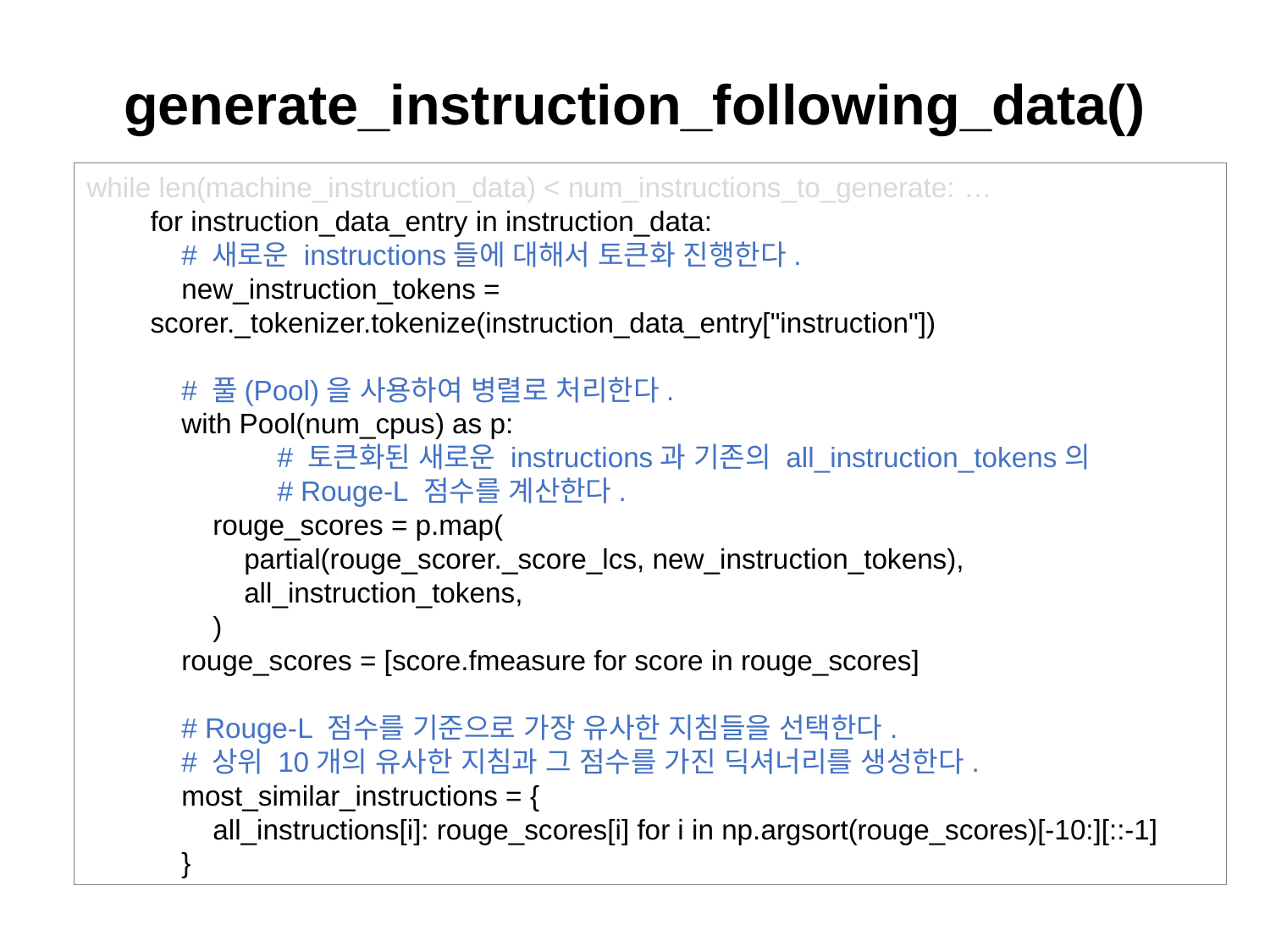

# generate_instruction_following_data()
while len(machine_instruction_data) < num_instructions_to_generate: …
for instruction_data_entry in instruction_data:
    # 새로운 instructions들에 대해서 토큰화 진행한다.
    new_instruction_tokens = scorer._tokenizer.tokenize(instruction_data_entry["instruction"])

    # 풀(Pool)을 사용하여 병렬로 처리한다.
    with Pool(num_cpus) as p:
	# 토큰화된 새로운 instructions과 기존의 all_instruction_tokens의
	# Rouge-L 점수를 계산한다.
        rouge_scores = p.map(
            partial(rouge_scorer._score_lcs, new_instruction_tokens),
            all_instruction_tokens,
        )
    rouge_scores = [score.fmeasure for score in rouge_scores]
    # Rouge-L 점수를 기준으로 가장 유사한 지침들을 선택한다.
    # 상위 10개의 유사한 지침과 그 점수를 가진 딕셔너리를 생성한다.
    most_similar_instructions = {
        all_instructions[i]: rouge_scores[i] for i in np.argsort(rouge_scores)[-10:][::-1]
    }